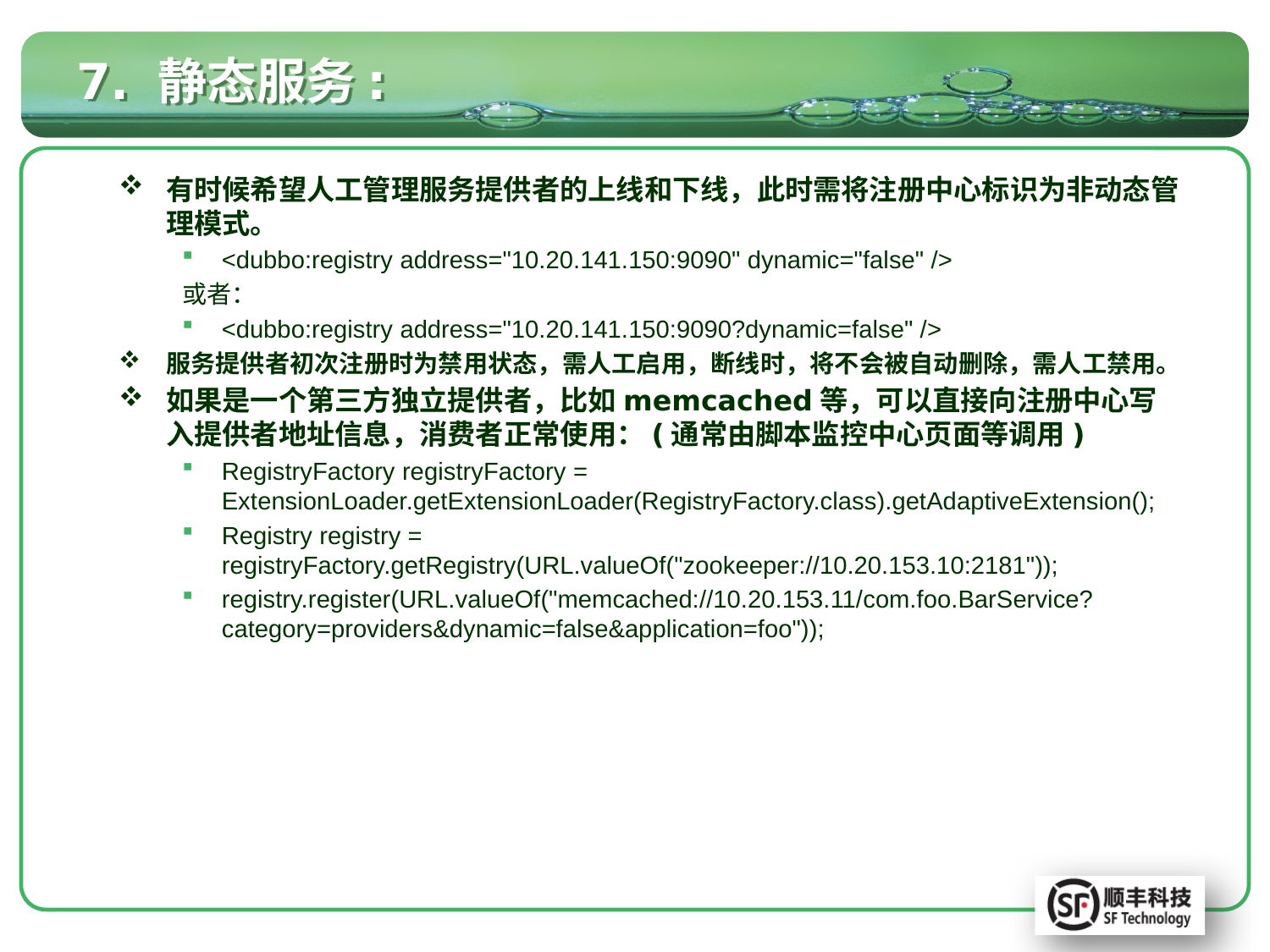

# 7. 静态服务:
有时候希望人工管理服务提供者的上线和下线，此时需将注册中心标识为非动态管理模式。
<dubbo:registry address="10.20.141.150:9090" dynamic="false" />
或者：
<dubbo:registry address="10.20.141.150:9090?dynamic=false" />
服务提供者初次注册时为禁用状态，需人工启用，断线时，将不会被自动删除，需人工禁用。
如果是一个第三方独立提供者，比如memcached等，可以直接向注册中心写入提供者地址信息，消费者正常使用：(通常由脚本监控中心页面等调用)
RegistryFactory registryFactory = ExtensionLoader.getExtensionLoader(RegistryFactory.class).getAdaptiveExtension();
Registry registry = registryFactory.getRegistry(URL.valueOf("zookeeper://10.20.153.10:2181"));
registry.register(URL.valueOf("memcached://10.20.153.11/com.foo.BarService?category=providers&dynamic=false&application=foo"));